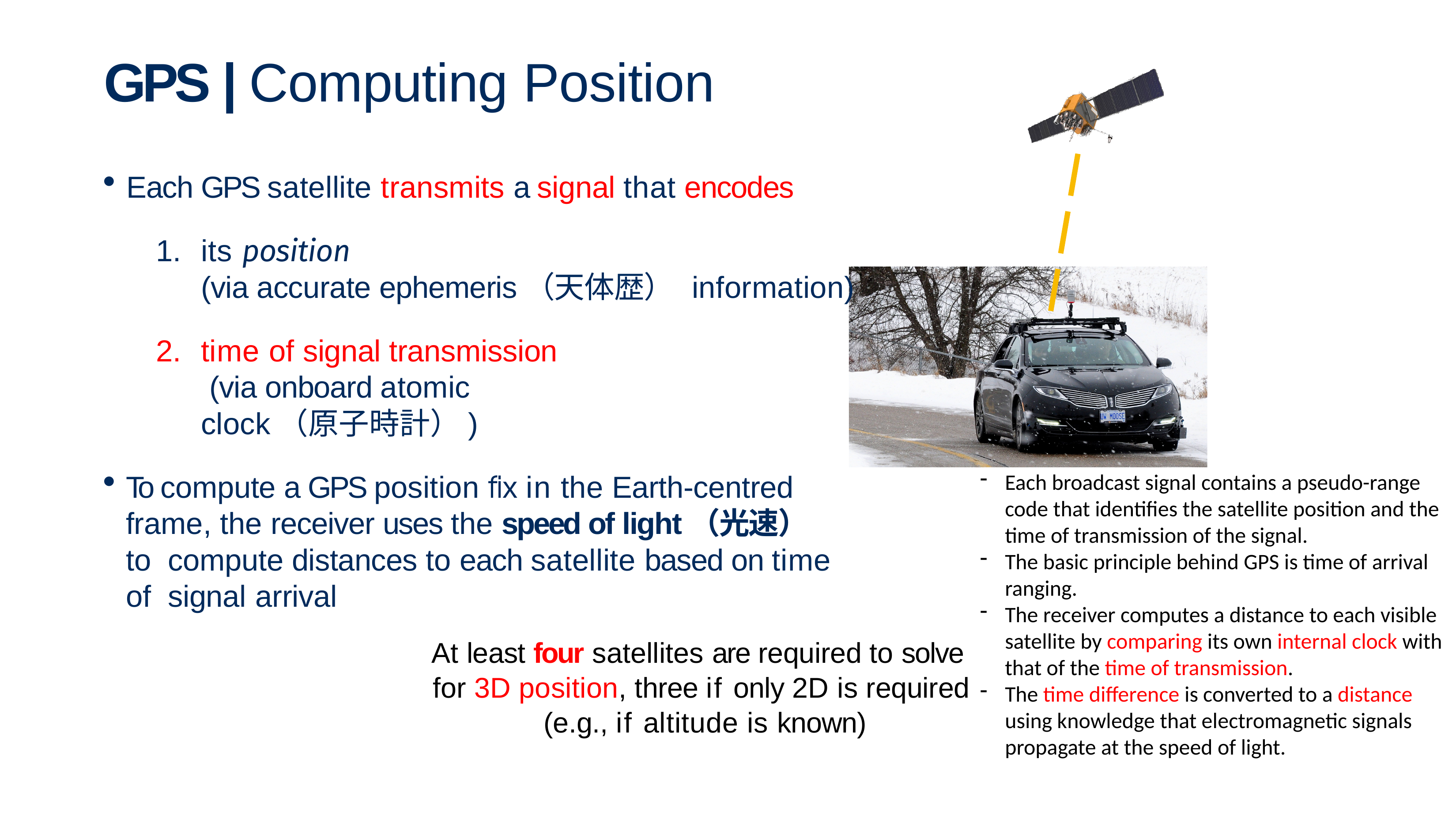

# GPS | Computing Position

Each GPS satellite transmits a signal that encodes
its position
(via accurate ephemeris（天体歴） information)
time of signal transmission  (via onboard atomic clock（原子時計）)
To compute a GPS position fix in the Earth-centred  frame, the receiver uses the speed of light（光速） to  compute distances to each satellite based on time of  signal arrival
At least four satellites are required to solve  for 3D position, three if only 2D is required  (e.g., if altitude is known)
Each broadcast signal contains a pseudo-range code that identifies the satellite position and the time of transmission of the signal.
The basic principle behind GPS is time of arrival ranging.
The receiver computes a distance to each visible satellite by comparing its own internal clock with that of the time of transmission.
The time difference is converted to a distance using knowledge that electromagnetic signals propagate at the speed of light.